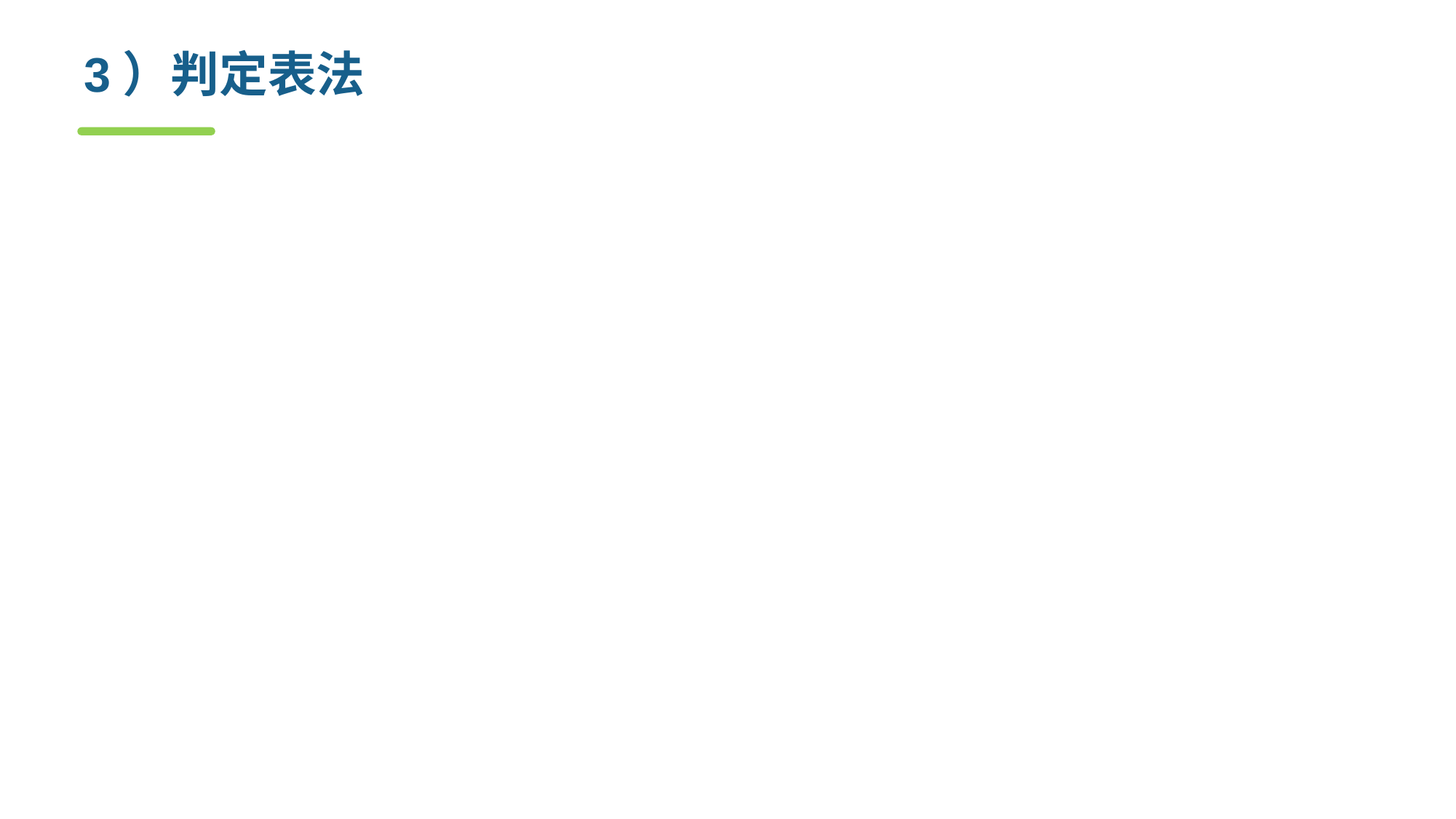

# 3）判定表法
When
检查输入条件的各种组合情况
在等价类划分方法和边界值方法中未考虑输入条件的各种组合，当输入条件比较多时，输入条件组合的数目会相当大
How
画出判定表，然后为判定表的每一例设计测试用例
35